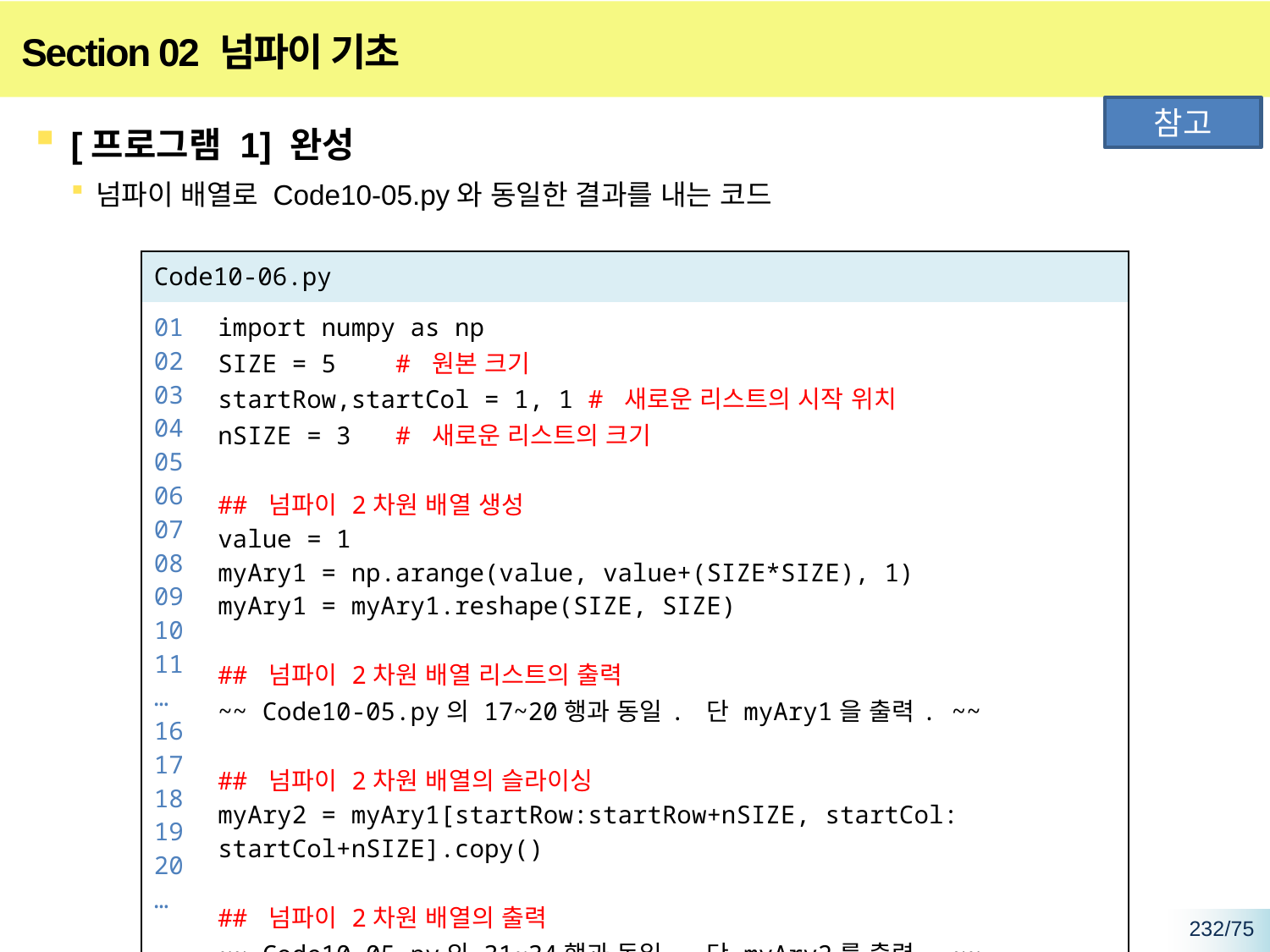

# Section 02 넘파이 기초
참고
[프로그램 1] 완성
넘파이 배열로 Code10-05.py와 동일한 결과를 내는 코드
| Code10-06.py |  |
| --- | --- |
| 01 02 03 04 05 06 07 08 09 10 11 … 16 17 18 19 20 … | import numpy as np SIZE = 5 # 원본 크기 startRow,startCol = 1, 1 # 새로운 리스트의 시작 위치 nSIZE = 3 # 새로운 리스트의 크기 ## 넘파이 2차원 배열 생성 value = 1 myAry1 = np.arange(value, value+(SIZE\*SIZE), 1) myAry1 = myAry1.reshape(SIZE, SIZE) ## 넘파이 2차원 배열 리스트의 출력 ~~ Code10-05.py의 17~20행과 동일. 단 myAry1을 출력. ~~ ## 넘파이 2차원 배열의 슬라이싱 myAry2 = myAry1[startRow:startRow+nSIZE, startCol: startCol+nSIZE].copy() ## 넘파이 2차원 배열의 출력 ~~ Code10-05.py의 31~34행과 동일. 단 myAry2를 출력. ~~ |